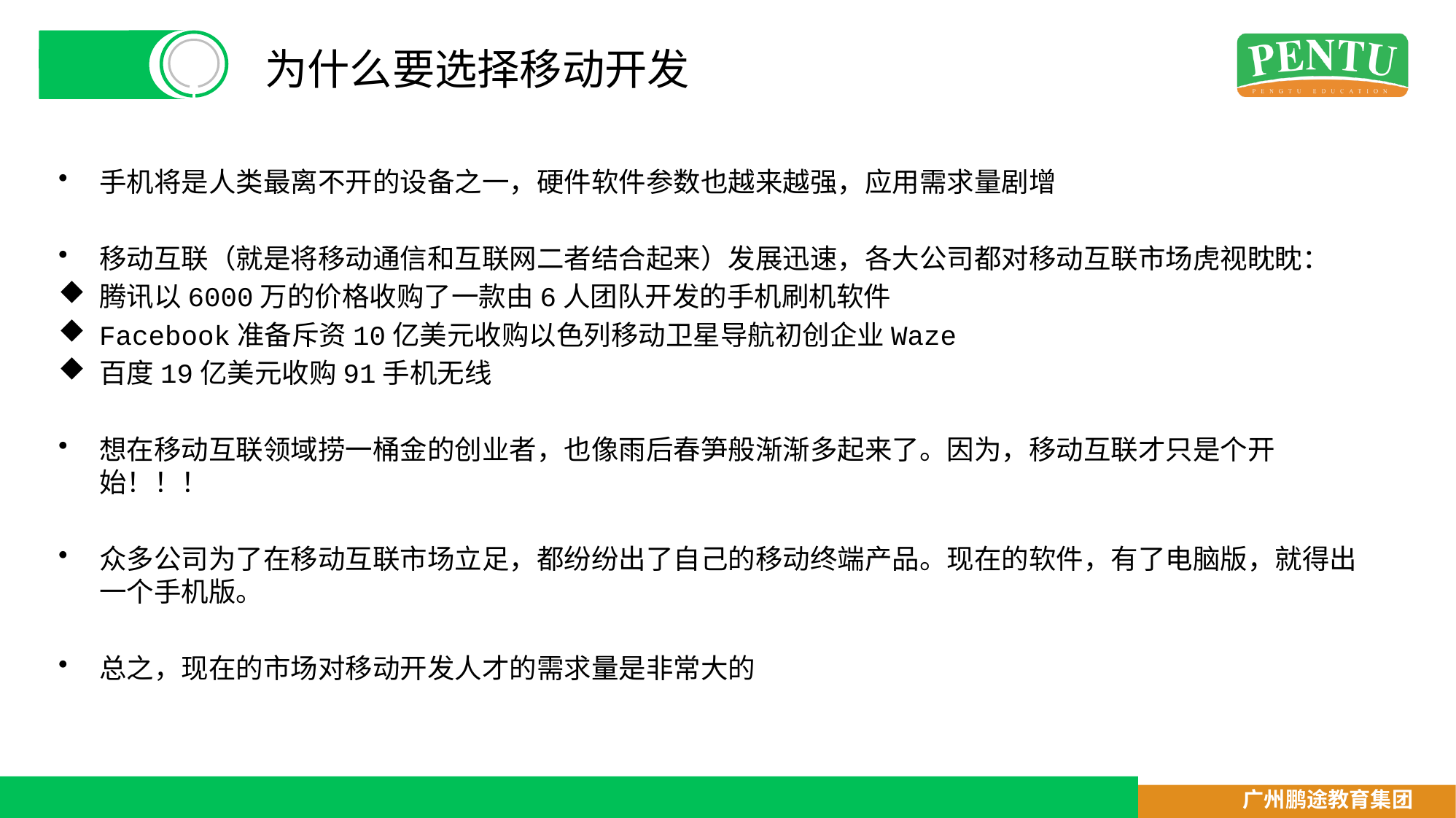

# 为什么要选择移动开发
手机将是人类最离不开的设备之一，硬件软件参数也越来越强，应用需求量剧增

移动互联（就是将移动通信和互联网二者结合起来）发展迅速，各大公司都对移动互联市场虎视眈眈：
腾讯以6000万的价格收购了一款由6人团队开发的手机刷机软件
Facebook准备斥资10亿美元收购以色列移动卫星导航初创企业Waze
百度19亿美元收购91手机无线

想在移动互联领域捞一桶金的创业者，也像雨后春笋般渐渐多起来了。因为，移动互联才只是个开始！！！

众多公司为了在移动互联市场立足，都纷纷出了自己的移动终端产品。现在的软件，有了电脑版，就得出一个手机版。

总之，现在的市场对移动开发人才的需求量是非常大的